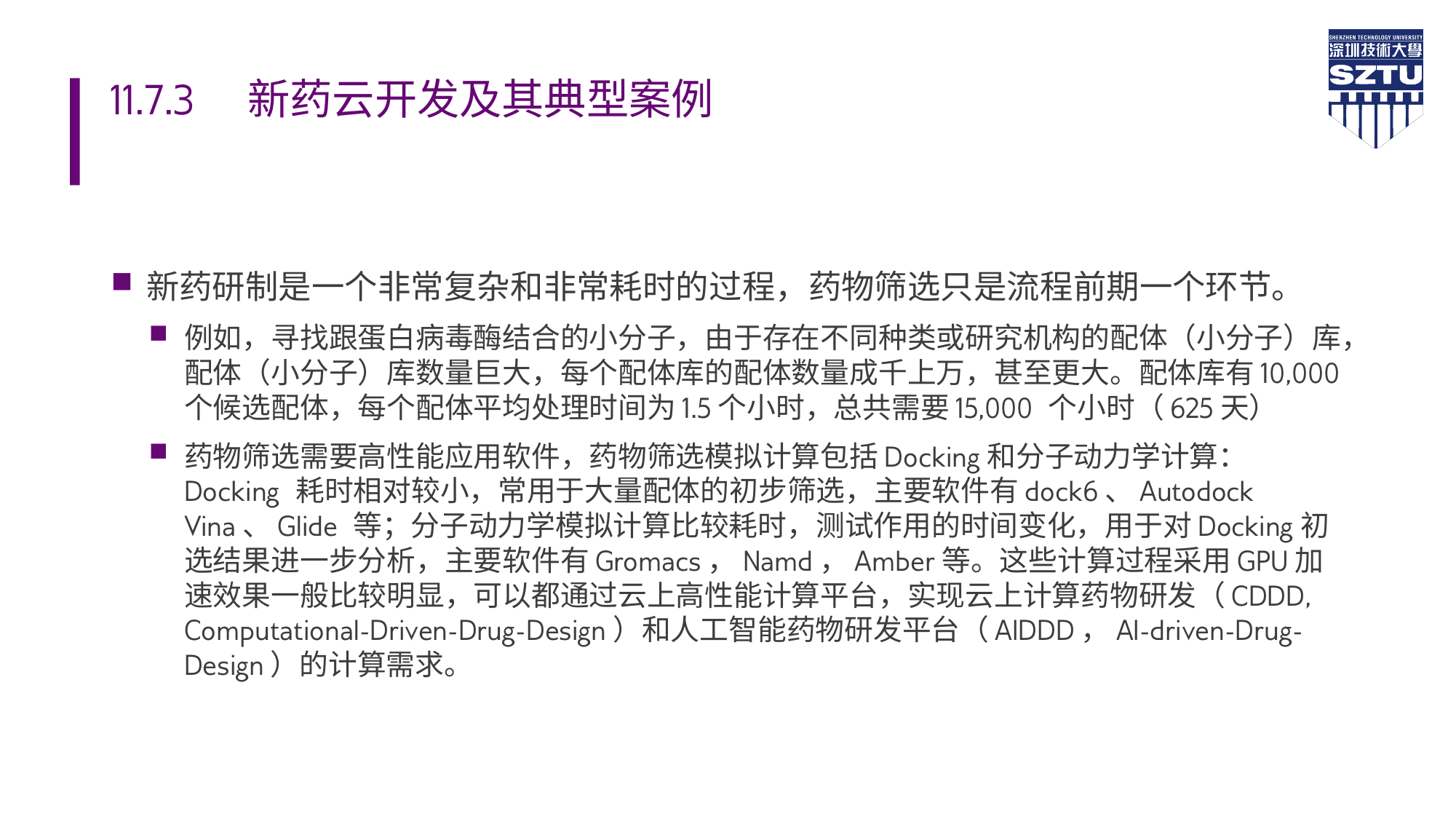

# 11.7.3　新药云开发及其典型案例
新药研制是一个非常复杂和非常耗时的过程，药物筛选只是流程前期一个环节。
例如，寻找跟蛋白病毒酶结合的小分子，由于存在不同种类或研究机构的配体（小分子）库，配体（小分子）库数量巨大，每个配体库的配体数量成千上万，甚至更大。配体库有10,000个候选配体，每个配体平均处理时间为1.5个小时，总共需要15,000 个小时（625天）
药物筛选需要高性能应用软件，药物筛选模拟计算包括Docking和分子动力学计算：Docking 耗时相对较小，常用于大量配体的初步筛选，主要软件有dock6、Autodock Vina、Glide 等；分子动力学模拟计算比较耗时，测试作用的时间变化，用于对Docking初选结果进一步分析，主要软件有Gromacs，Namd，Amber等。这些计算过程采用GPU加速效果一般比较明显，可以都通过云上高性能计算平台，实现云上计算药物研发（CDDD, Computational-Driven-Drug-Design）和人工智能药物研发平台（AIDDD，AI-driven-Drug-Design）的计算需求。